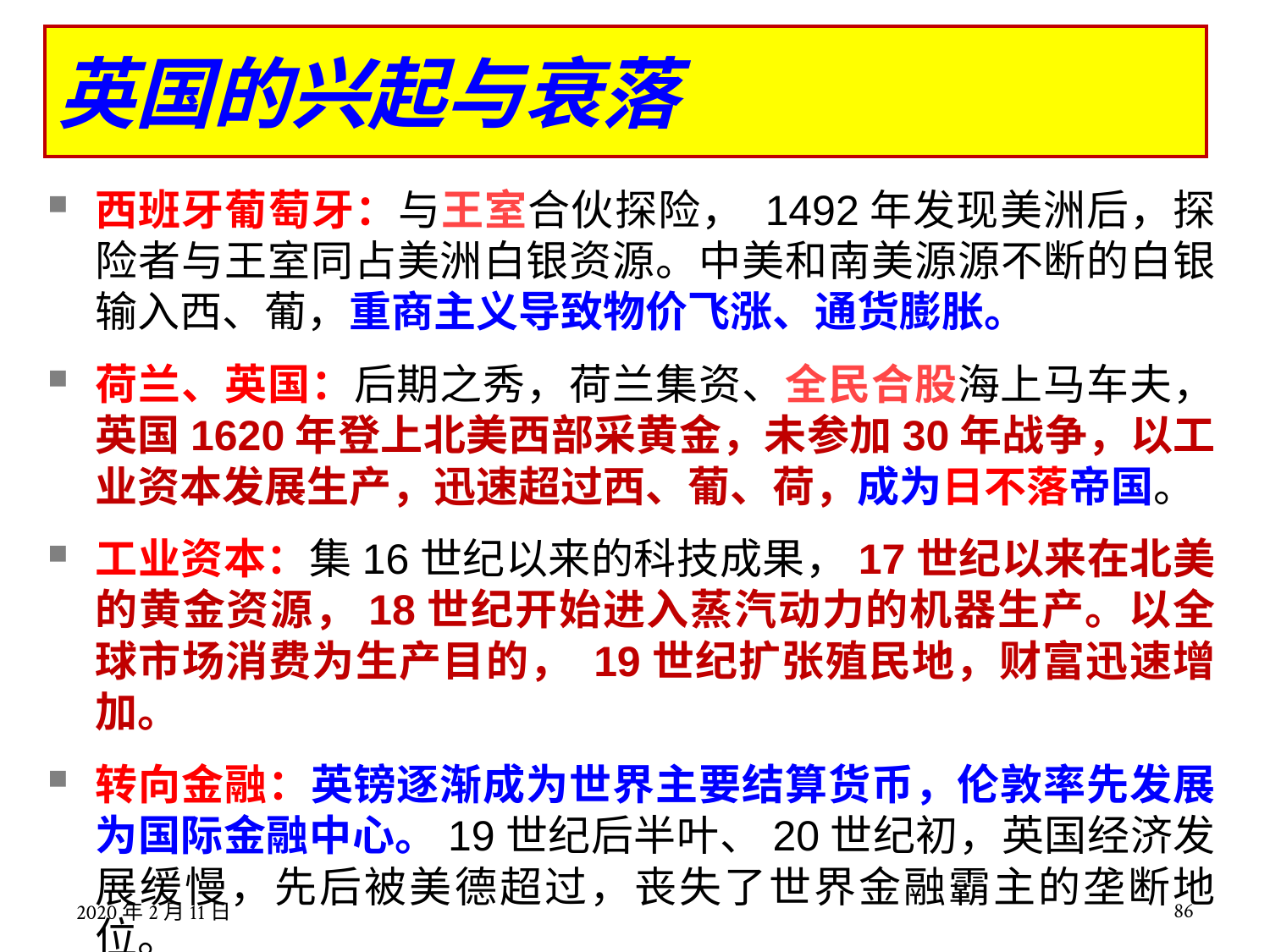

# 英国的兴起与衰落
西班牙葡萄牙：与王室合伙探险， 1492年发现美洲后，探险者与王室同占美洲白银资源。中美和南美源源不断的白银输入西、葡，重商主义导致物价飞涨、通货膨胀。
荷兰、英国：后期之秀，荷兰集资、全民合股海上马车夫，英国1620年登上北美西部采黄金，未参加30年战争，以工业资本发展生产，迅速超过西、葡、荷，成为日不落帝国。
工业资本：集16世纪以来的科技成果，17世纪以来在北美的黄金资源，18世纪开始进入蒸汽动力的机器生产。以全球市场消费为生产目的， 19世纪扩张殖民地，财富迅速增加。
转向金融：英镑逐渐成为世界主要结算货币，伦敦率先发展为国际金融中心。19世纪后半叶、20世纪初，英国经济发展缓慢，先后被美德超过，丧失了世界金融霸主的垄断地位。
2020年2月11日
86